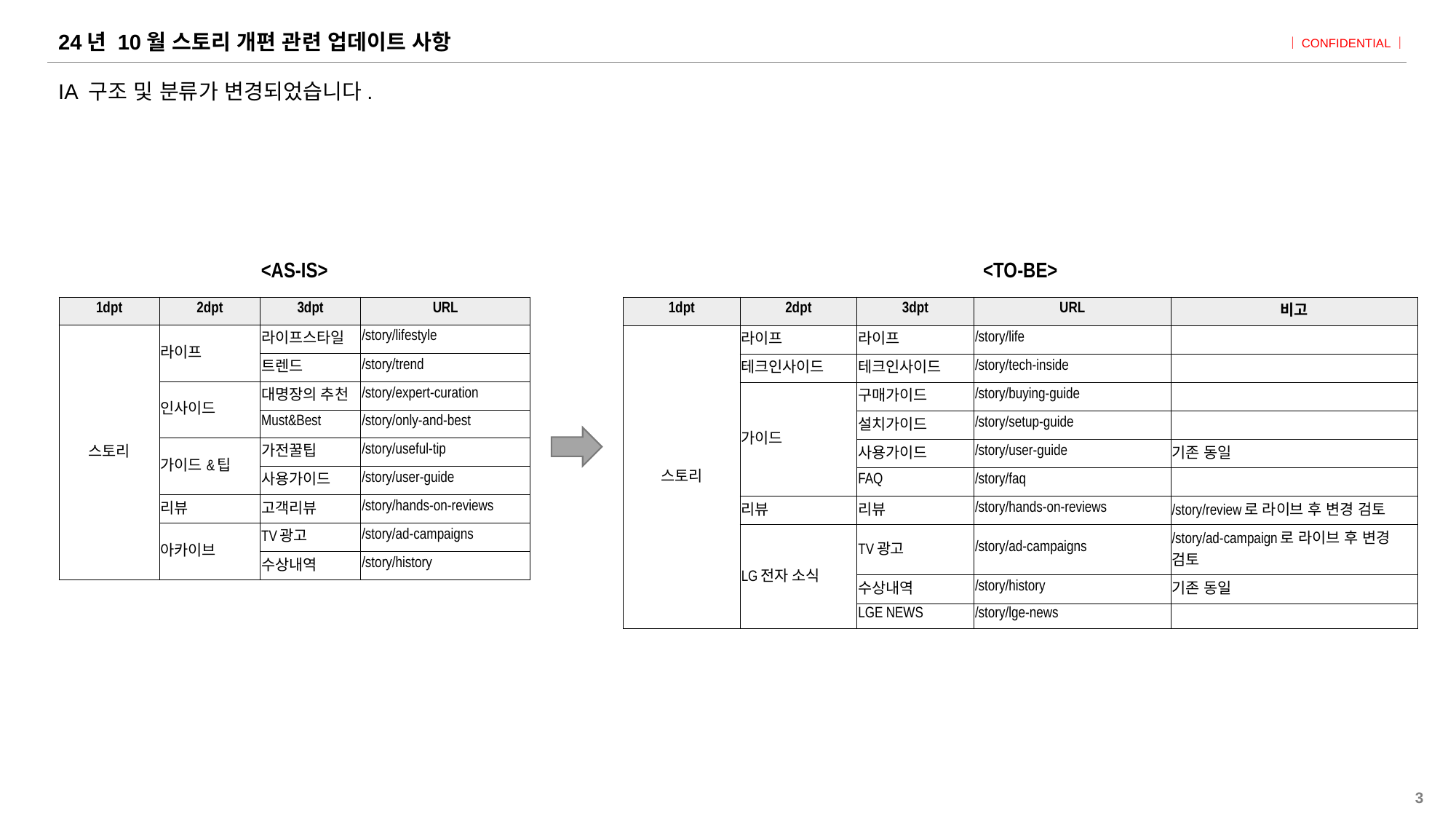

# 24년 10월 스토리 개편 관련 업데이트 사항
IA 구조 및 분류가 변경되었습니다.
<AS-IS>
<TO-BE>
| 1dpt | 2dpt | 3dpt | URL |
| --- | --- | --- | --- |
| 스토리 | 라이프 | 라이프스타일 | /story/lifestyle |
|  |  | 트렌드 | /story/trend |
|  | 인사이드 | 대명장의 추천 | /story/expert-curation |
|  |  | Must&Best | /story/only-and-best |
|  | 가이드&팁 | 가전꿀팁 | /story/useful-tip |
|  |  | 사용가이드 | /story/user-guide |
|  | 리뷰 | 고객리뷰 | /story/hands-on-reviews |
|  | 아카이브 | TV광고 | /story/ad-campaigns |
|  |  | 수상내역 | /story/history |
| 1dpt | 2dpt | 3dpt | URL | 비고 |
| --- | --- | --- | --- | --- |
| 스토리 | 라이프 | 라이프 | /story/life |  |
|  | 테크인사이드 | 테크인사이드 | /story/tech-inside |  |
|  | 가이드 | 구매가이드 | /story/buying-guide |  |
|  |  | 설치가이드 | /story/setup-guide |  |
|  |  | 사용가이드 | /story/user-guide | 기존 동일 |
|  |  | FAQ | /story/faq |  |
|  | 리뷰 | 리뷰 | /story/hands-on-reviews | /story/review로 라이브 후 변경 검토 |
|  | LG전자 소식 | TV광고 | /story/ad-campaigns | /story/ad-campaign로 라이브 후 변경 검토 |
|  |  | 수상내역 | /story/history | 기존 동일 |
|  |  | LGE NEWS | /story/lge-news |  |